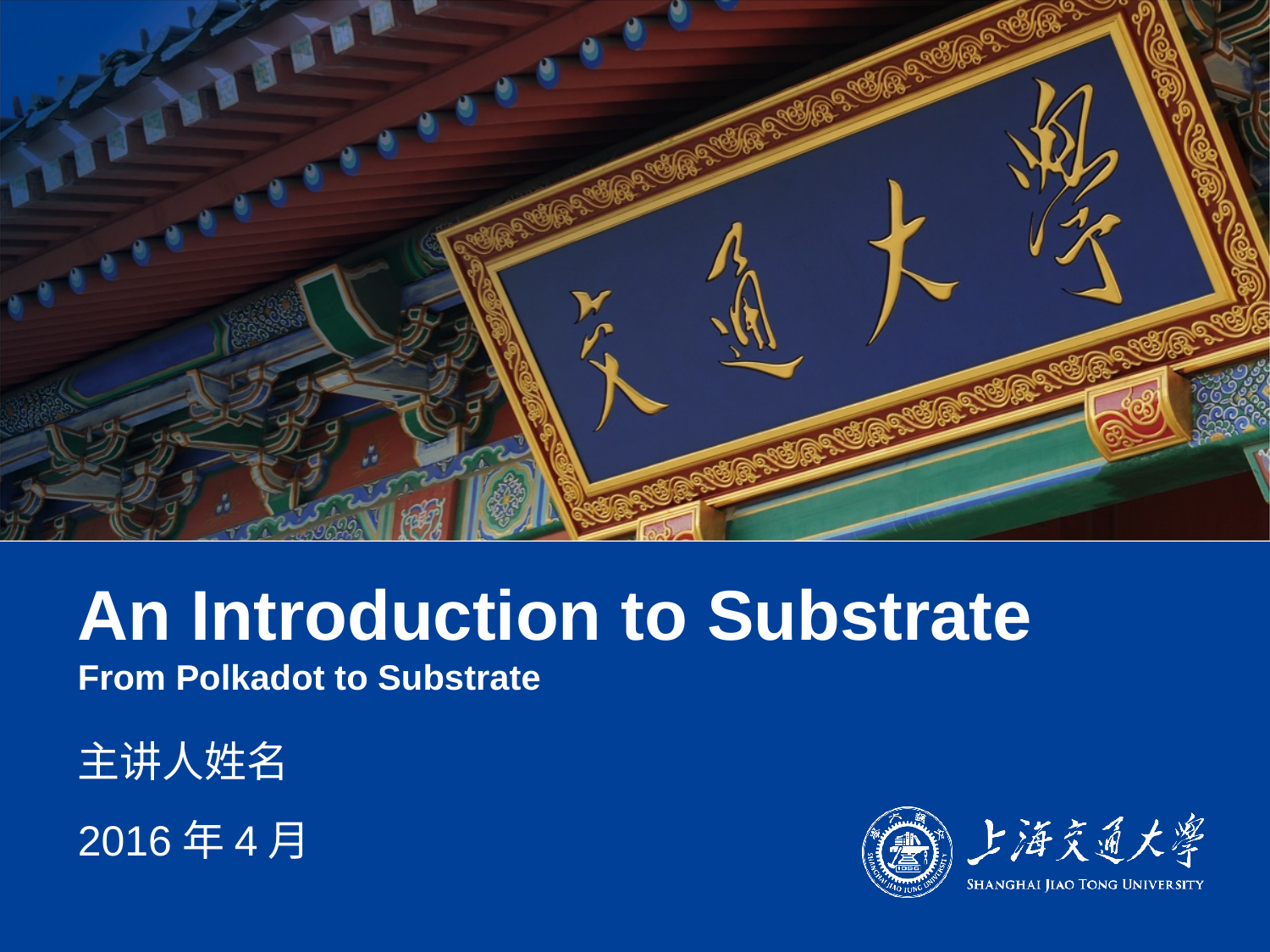

# An Introduction to Substrate From Polkadot to Substrate
主讲人姓名
2016年4月